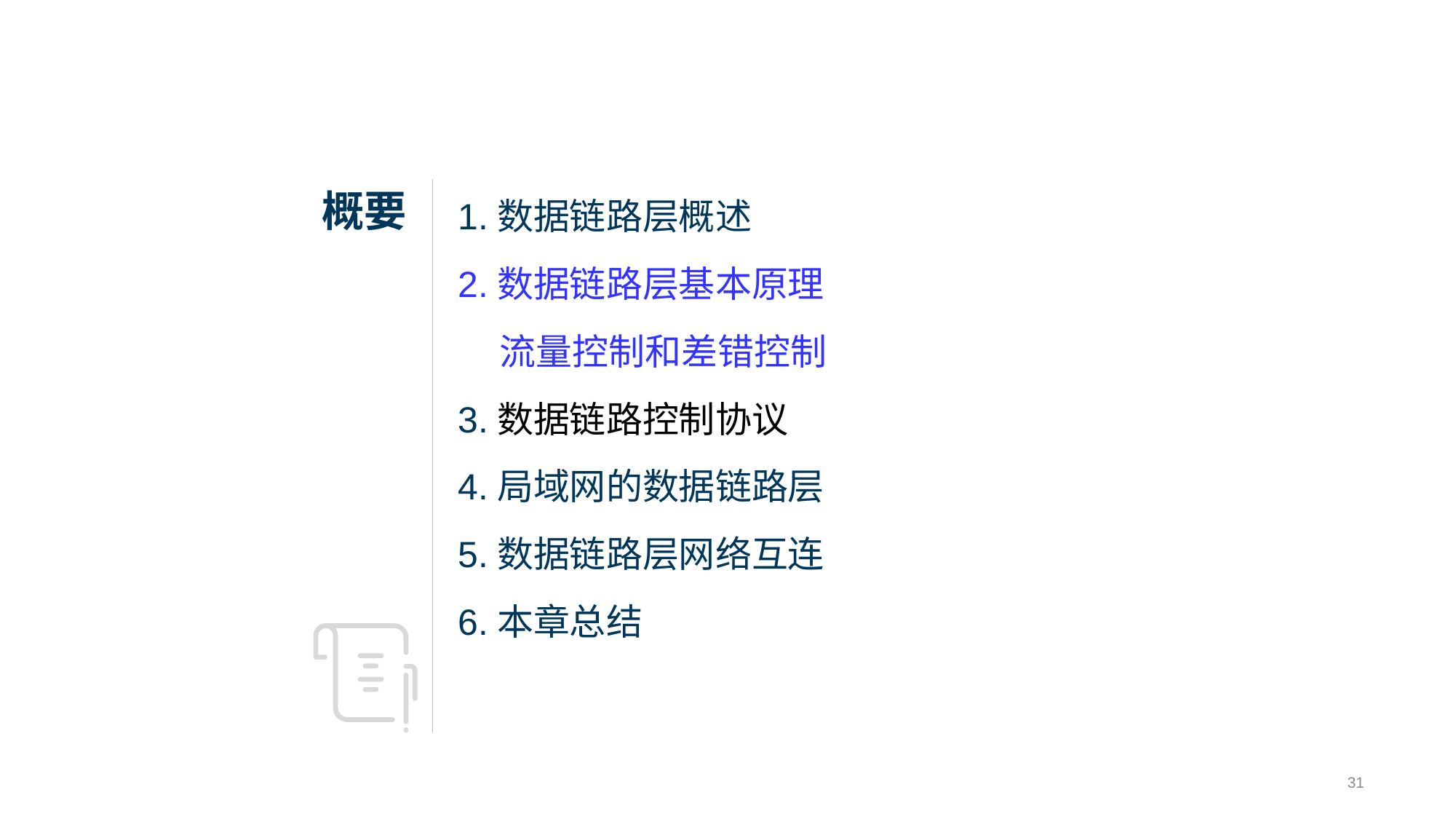

1.数据链路层概述
2.数据链路层基本原理
    流量控制和差错控制
3.数据链路控制协议
4.局域网的数据链路层层
5.数据链路层网络互连
6.本章总结

31